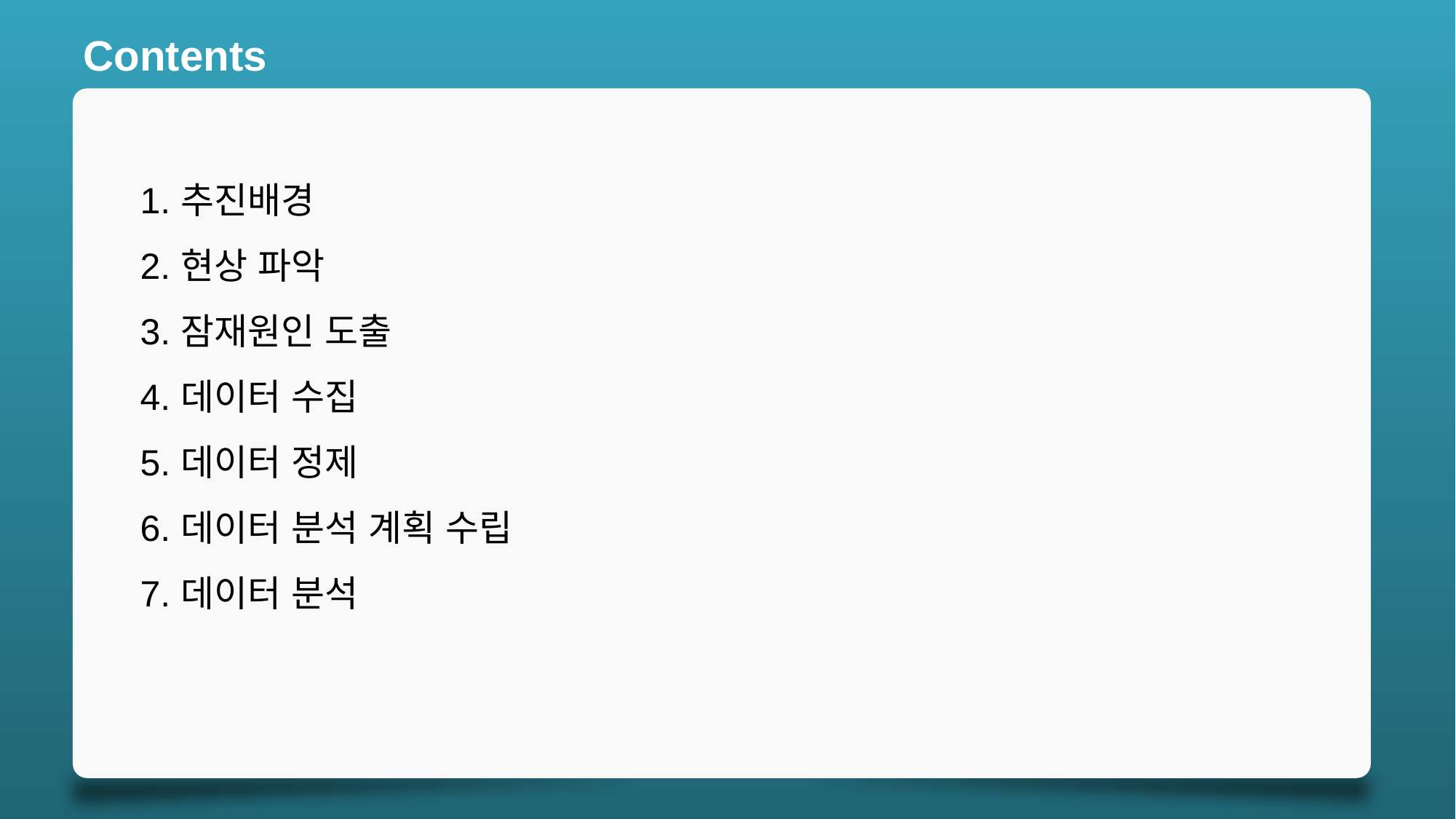

Contents
추진배경
현상 파악
잠재원인 도출
데이터 수집
데이터 정제
데이터 분석 계획 수립
데이터 분석